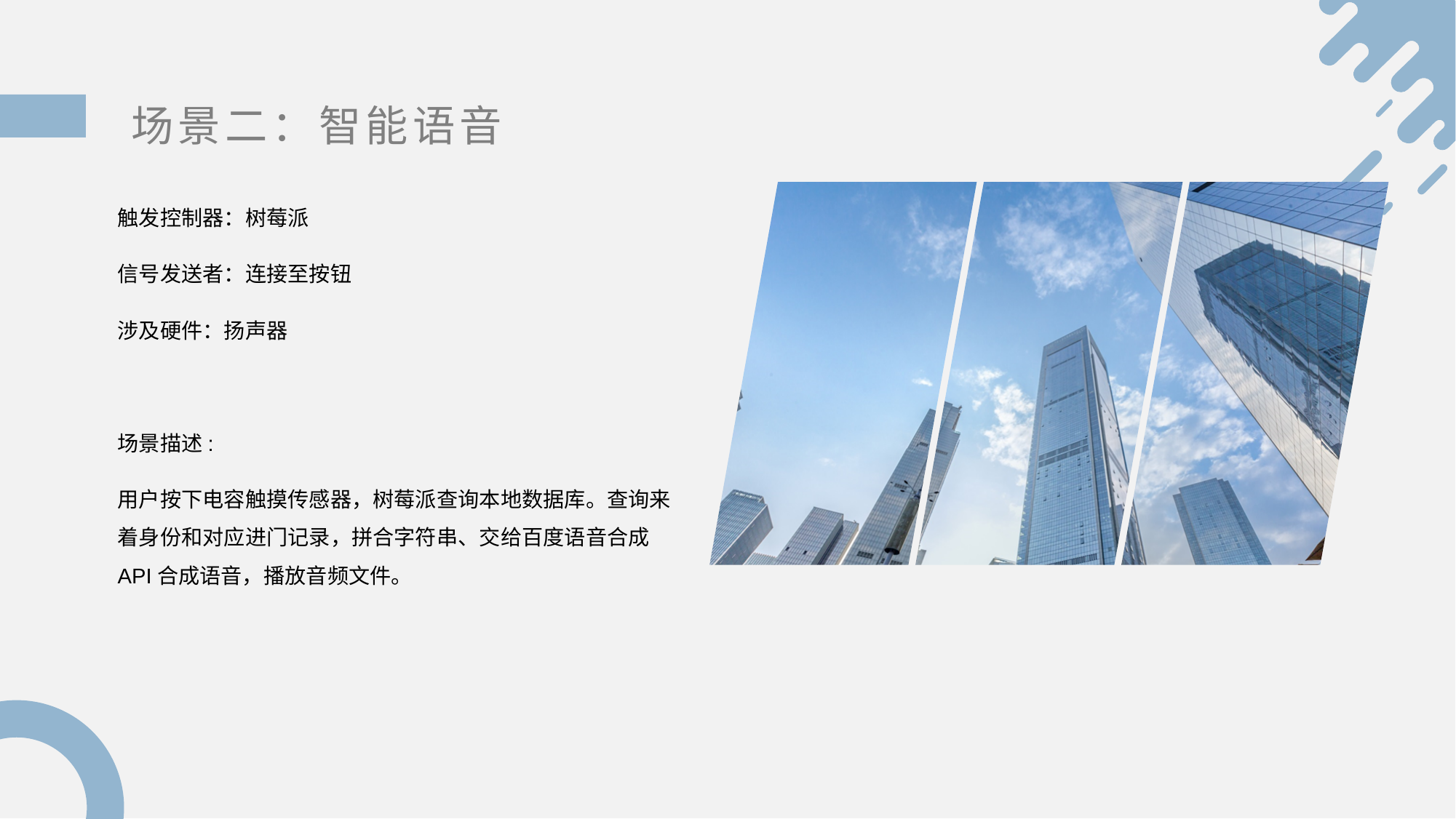

场景二：智能语音

触发控制器：树莓派
信号发送者：连接至按钮
涉及硬件：扬声器

场景描述:
用户按下电容触摸传感器，树莓派查询本地数据库。查询来着身份和对应进门记录，拼合字符串、交给百度语音合成API合成语音，播放音频文件。